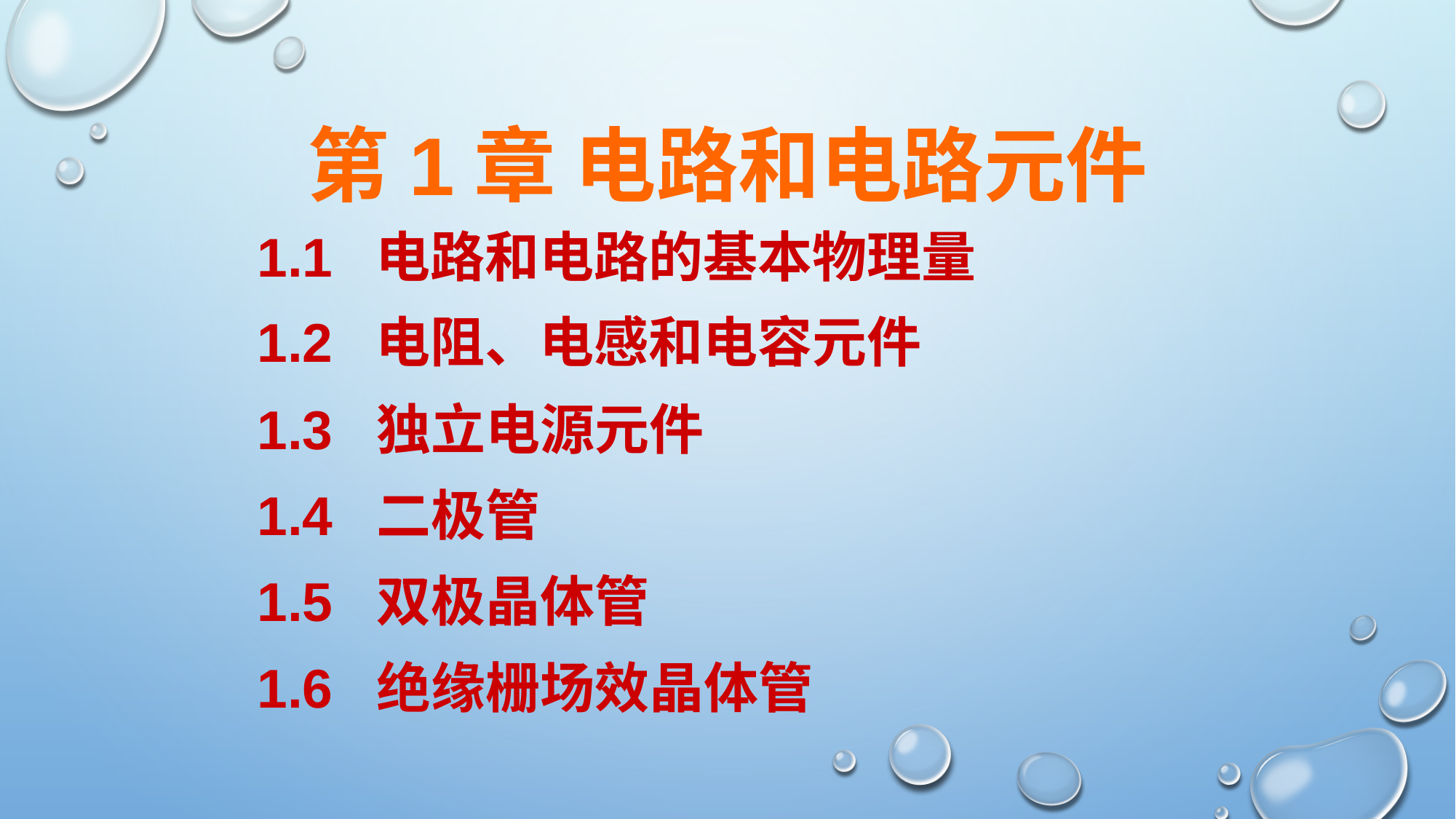

第1章 电路和电路元件
1.1  电路和电路的基本物理量
1.2  电阻、电感和电容元件
1.3  独立电源元件
1.4  二极管
1.5  双极晶体管
1.6  绝缘栅场效晶体管